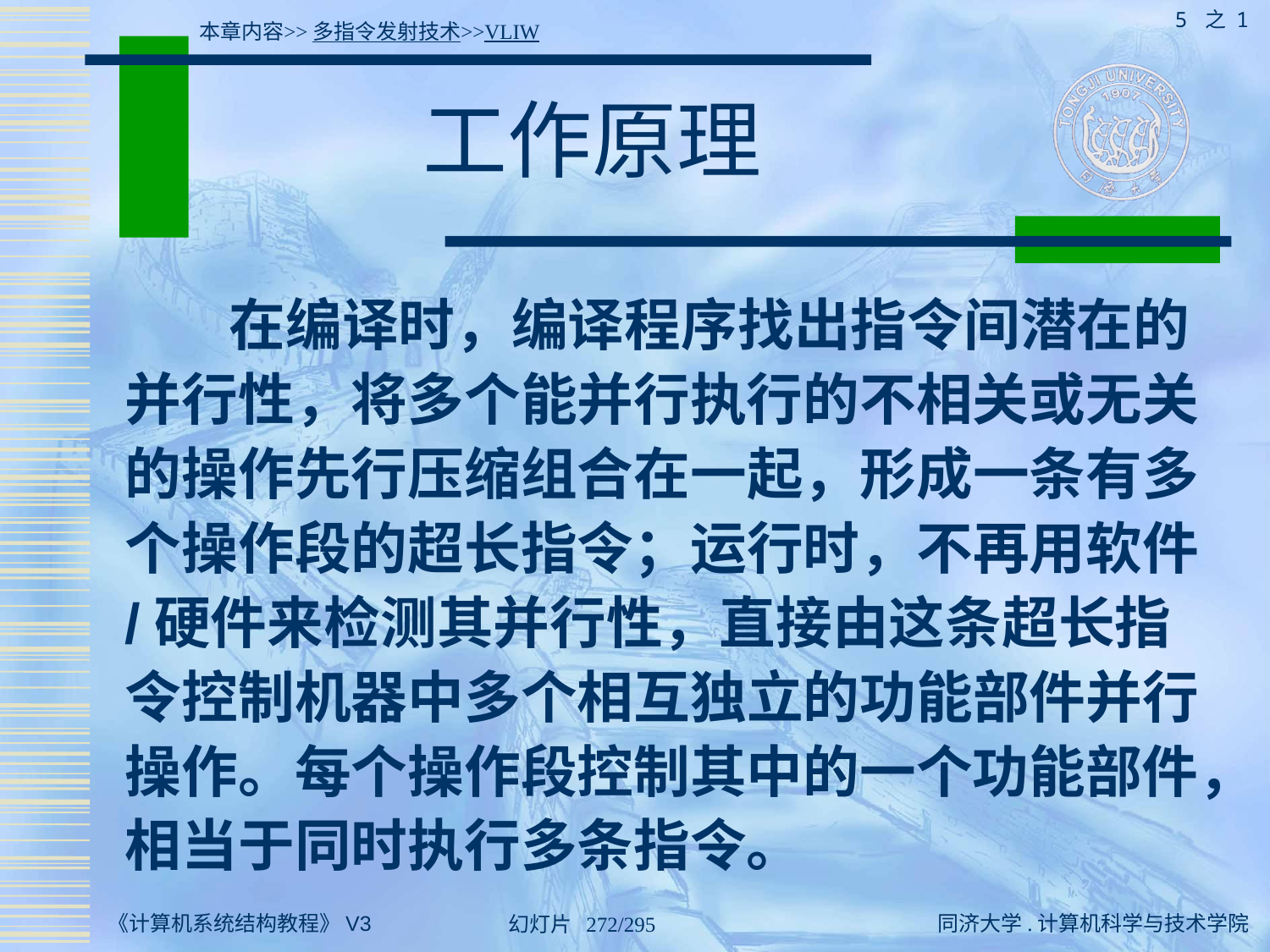

5 之 1
本章内容>>多指令发射技术>>VLIW
# 工作原理
       在编译时，编译程序找出指令间潜在的并行性，将多个能并行执行的不相关或无关的操作先行压缩组合在一起，形成一条有多个操作段的超长指令；运行时，不再用软件/硬件来检测其并行性，直接由这条超长指令控制机器中多个相互独立的功能部件并行操作。每个操作段控制其中的一个功能部件，相当于同时执行多条指令。